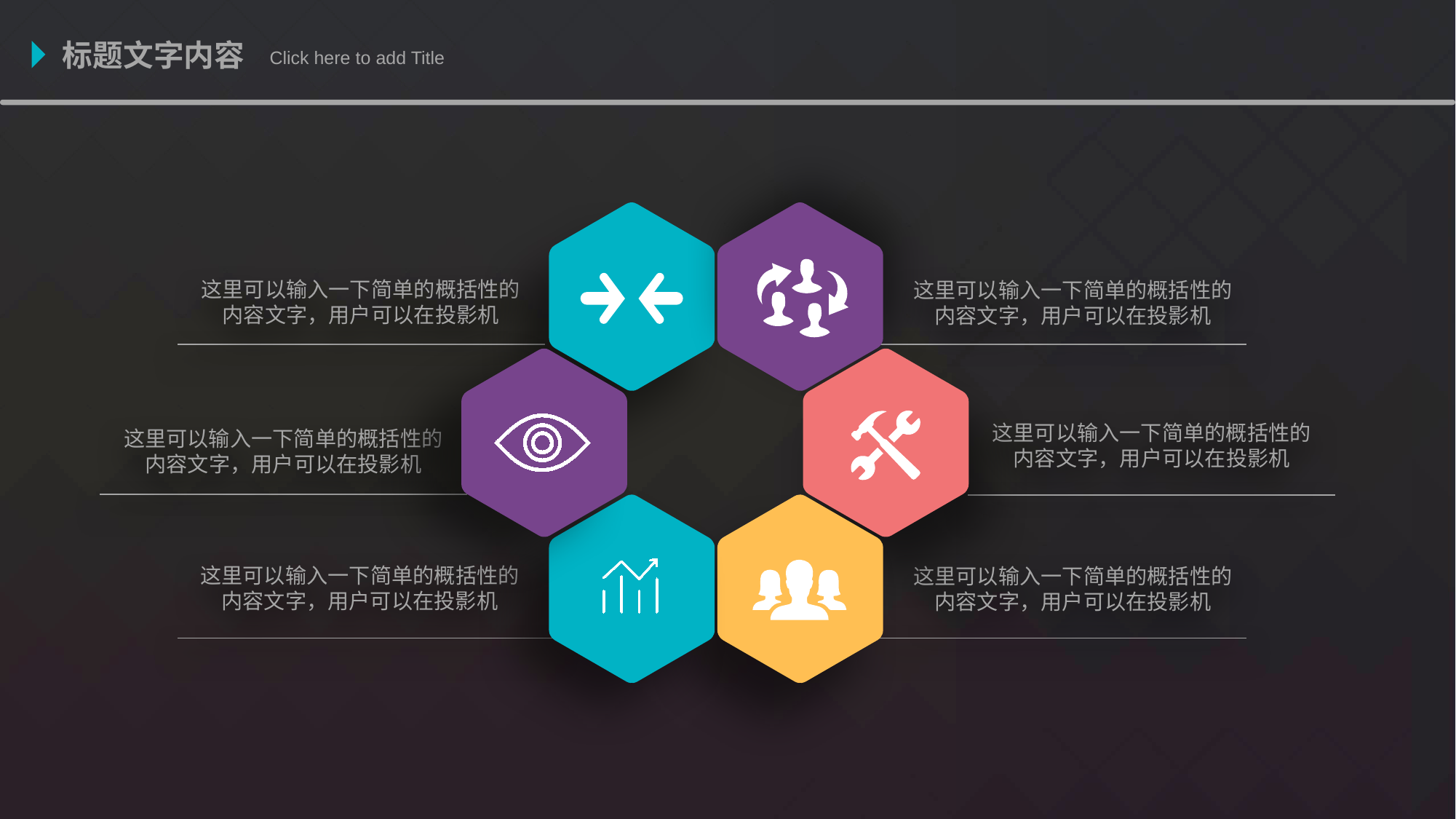

标题文字内容
  Click here to add Title

这里可以输入一下简单的概括性的内容文字，用户可以在投影机
这里可以输入一下简单的概括性的内容文字，用户可以在投影机

这里可以输入一下简单的概括性的内容文字，用户可以在投影机
这里可以输入一下简单的概括性的内容文字，用户可以在投影机

这里可以输入一下简单的概括性的内容文字，用户可以在投影机
这里可以输入一下简单的概括性的内容文字，用户可以在投影机